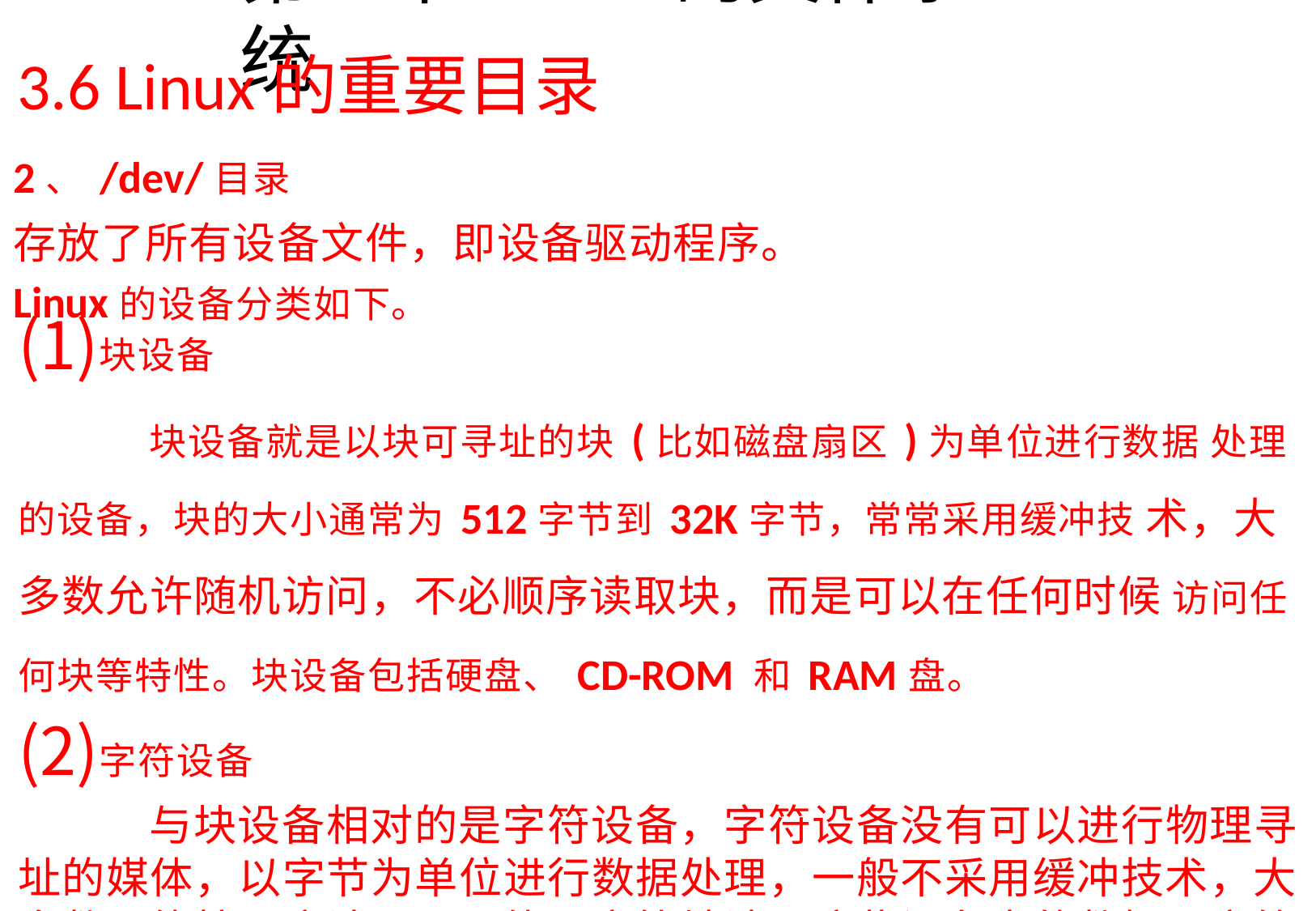

# 第3章Linux的文件系统
3.6 Linux的重要目录
2、/dev/目录
存放了所有设备文件，即设备驱动程序。
Linux的设备分类如下。
块设备
块设备就是以块可寻址的块(比如磁盘扇区)为单位进行数据 处理的设备，块的大小通常为512字节到32K字节，常常采用缓冲技 术，大多数允许随机访问，不必顺序读取块，而是可以在任何时候 访问任何块等特性。块设备包括硬盘、CD-ROM 和RAM盘。
字符设备
与块设备相对的是字符设备，字符设备没有可以进行物理寻 址的媒体，以字节为单位进行数据处理，一般不采用缓冲技术，大 多数只能按顺序读写，只能逐字符地读取这些设备中的数据，字符 设备包括鼠标和键盘、串行端口和磁带设备等。
网络设备	例如网卡。